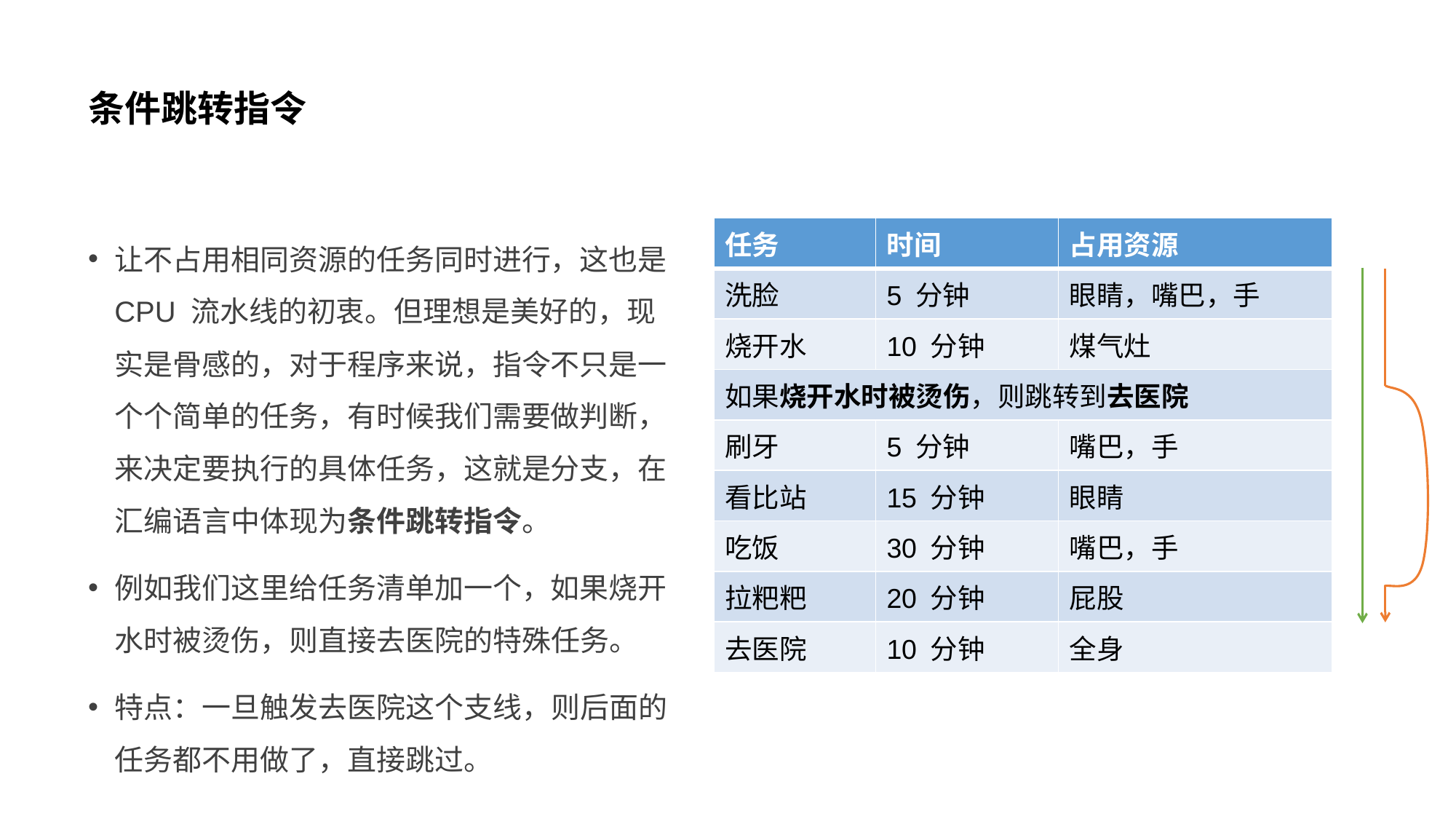

# 条件跳转指令
让不占用相同资源的任务同时进行，这也是 CPU 流水线的初衷。但理想是美好的，现实是骨感的，对于程序来说，指令不只是一个个简单的任务，有时候我们需要做判断，来决定要执行的具体任务，这就是分支，在汇编语言中体现为条件跳转指令。
例如我们这里给任务清单加一个，如果烧开水时被烫伤，则直接去医院的特殊任务。
特点：一旦触发去医院这个支线，则后面的任务都不用做了，直接跳过。

| 任务 | 时间 | 占用资源 |
| --- | --- | --- |
| 洗脸 | 5 分钟 | 眼睛，嘴巴，手 |
| 烧开水 | 10 分钟 | 煤气灶 |
| 如果烧开水时被烫伤，则跳转到去医院 |  |  |
| 刷牙 | 5 分钟 | 嘴巴，手 |
| 看比站 | 15 分钟 | 眼睛 |
| 吃饭 | 30 分钟 | 嘴巴，手 |
| 拉粑粑 | 20 分钟 | 屁股 |
| 去医院 | 10 分钟 | 全身 |